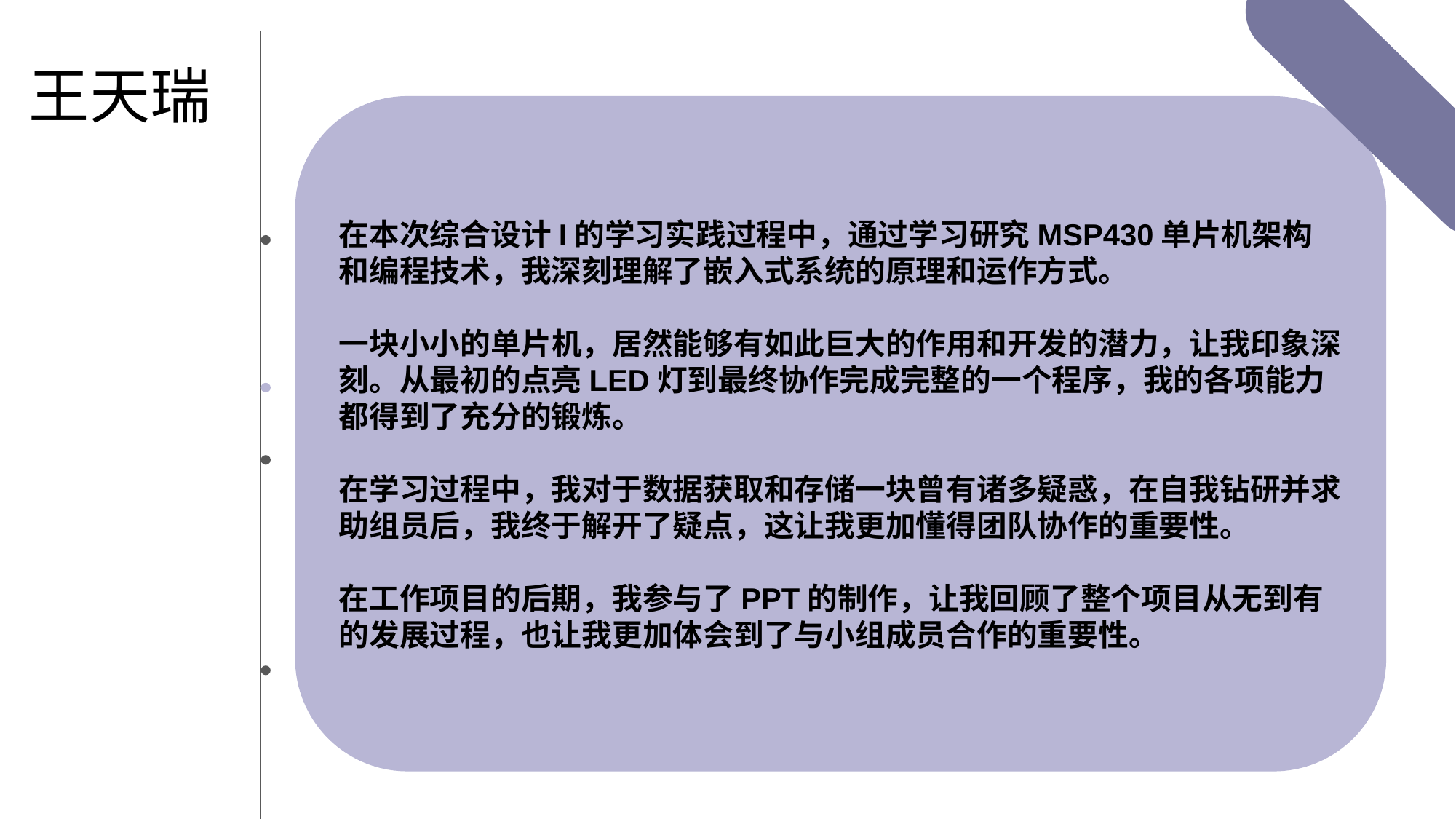

王天瑞

在本次综合设计I的学习实践过程中，通过学习研究MSP430单片机架构和编程技术，我深刻理解了嵌入式系统的原理和运作方式。

一块小小的单片机，居然能够有如此巨大的作用和开发的潜力，让我印象深刻。从最初的点亮LED灯到最终协作完成完整的一个程序，我的各项能力都得到了充分的锻炼。

在学习过程中，我对于数据获取和存储一块曾有诸多疑惑，在自我钻研并求助组员后，我终于解开了疑点，这让我更加懂得团队协作的重要性。

在工作项目的后期，我参与了PPT的制作，让我回顾了整个项目从无到有的发展过程，也让我更加体会到了与小组成员合作的重要性。